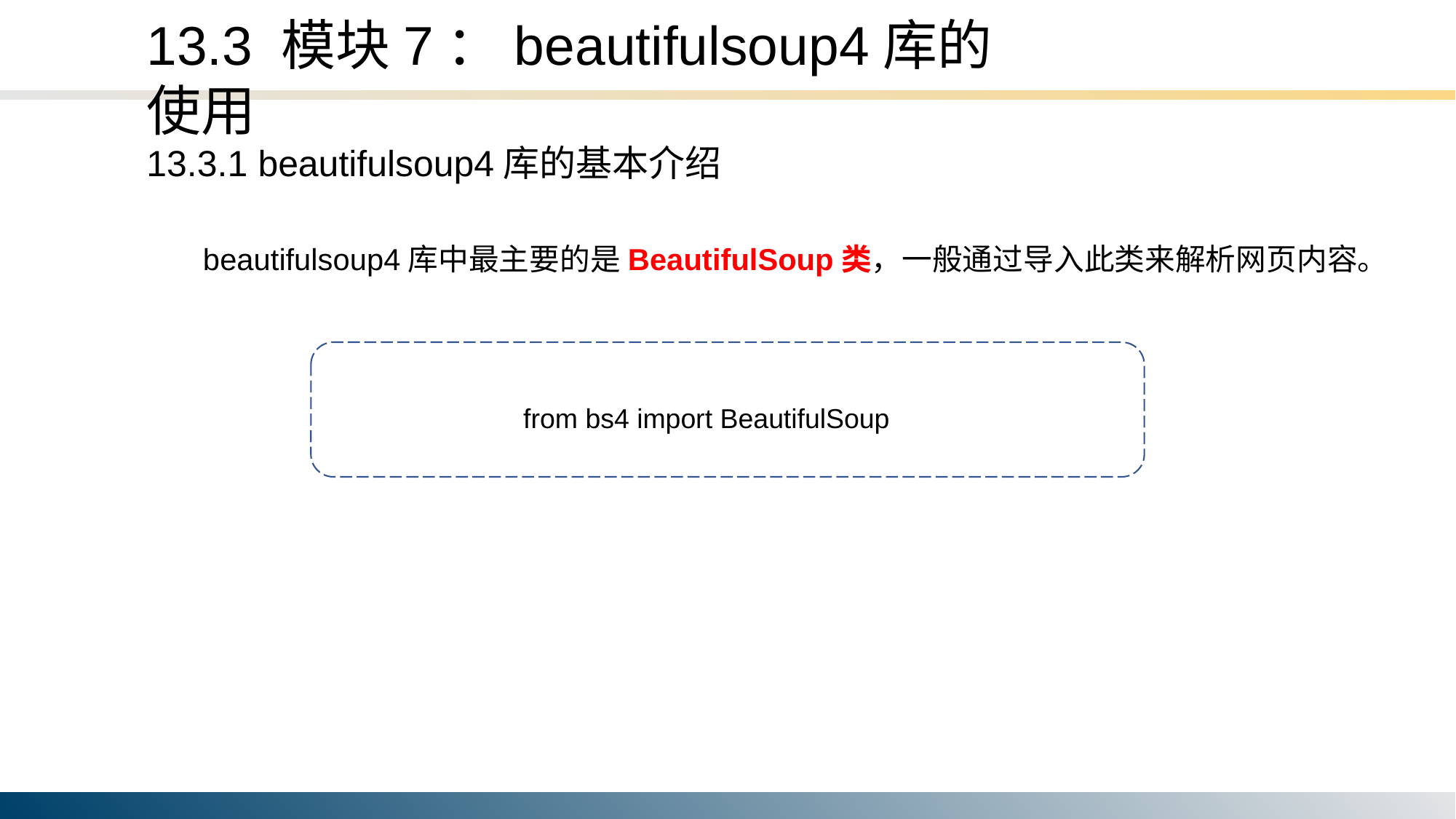

13.3 模块7：beautifulsoup4库的使用
13.3.1 beautifulsoup4库的基本介绍
beautifulsoup4库中最主要的是BeautifulSoup类，一般通过导入此类来解析网页内容。

from bs4 import BeautifulSoup